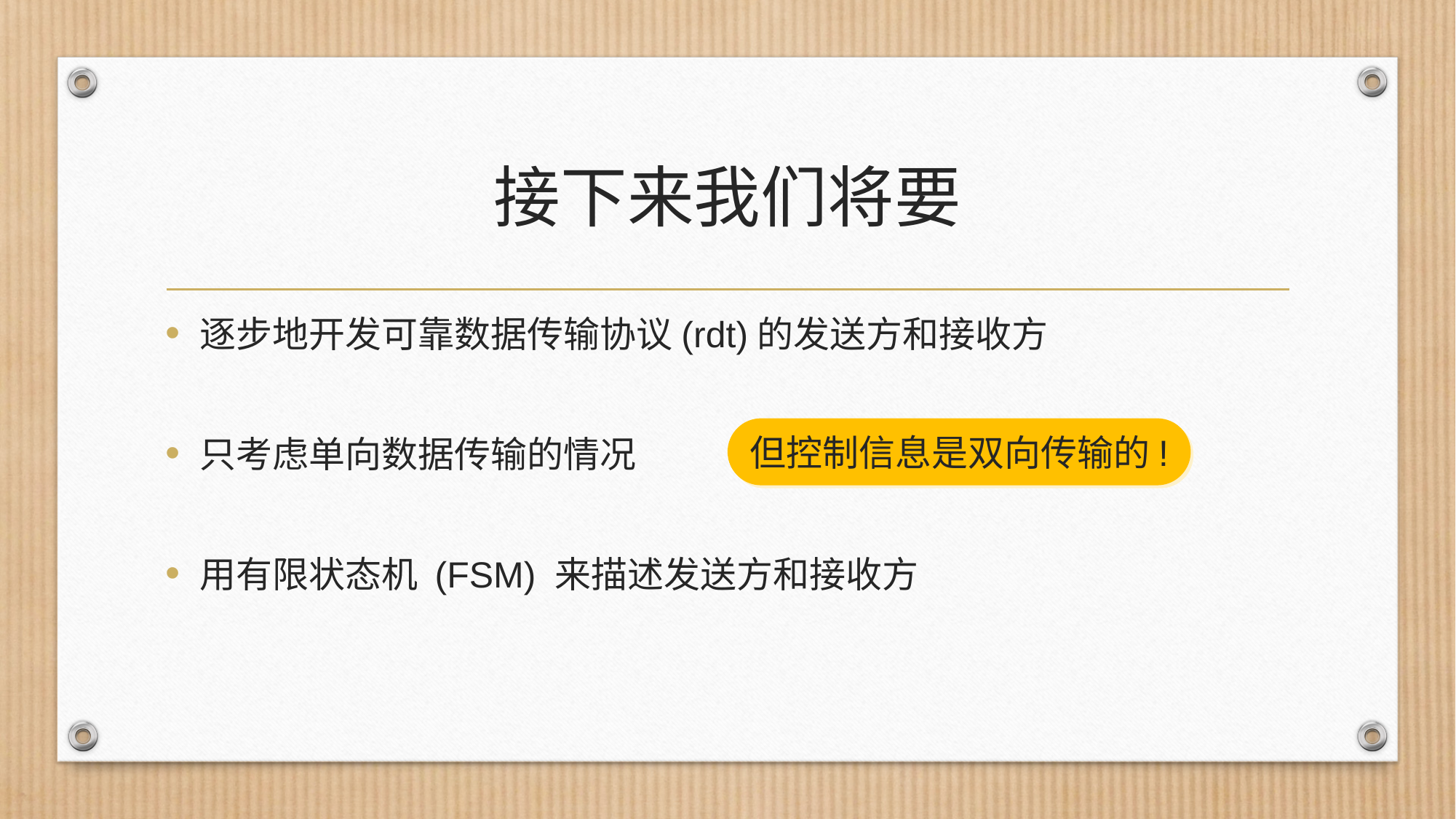

# 接下来我们将要
逐步地开发可靠数据传输协议(rdt)的发送方和接收方

只考虑单向数据传输的情况

用有限状态机 (FSM) 来描述发送方和接收方

但控制信息是双向传输的!